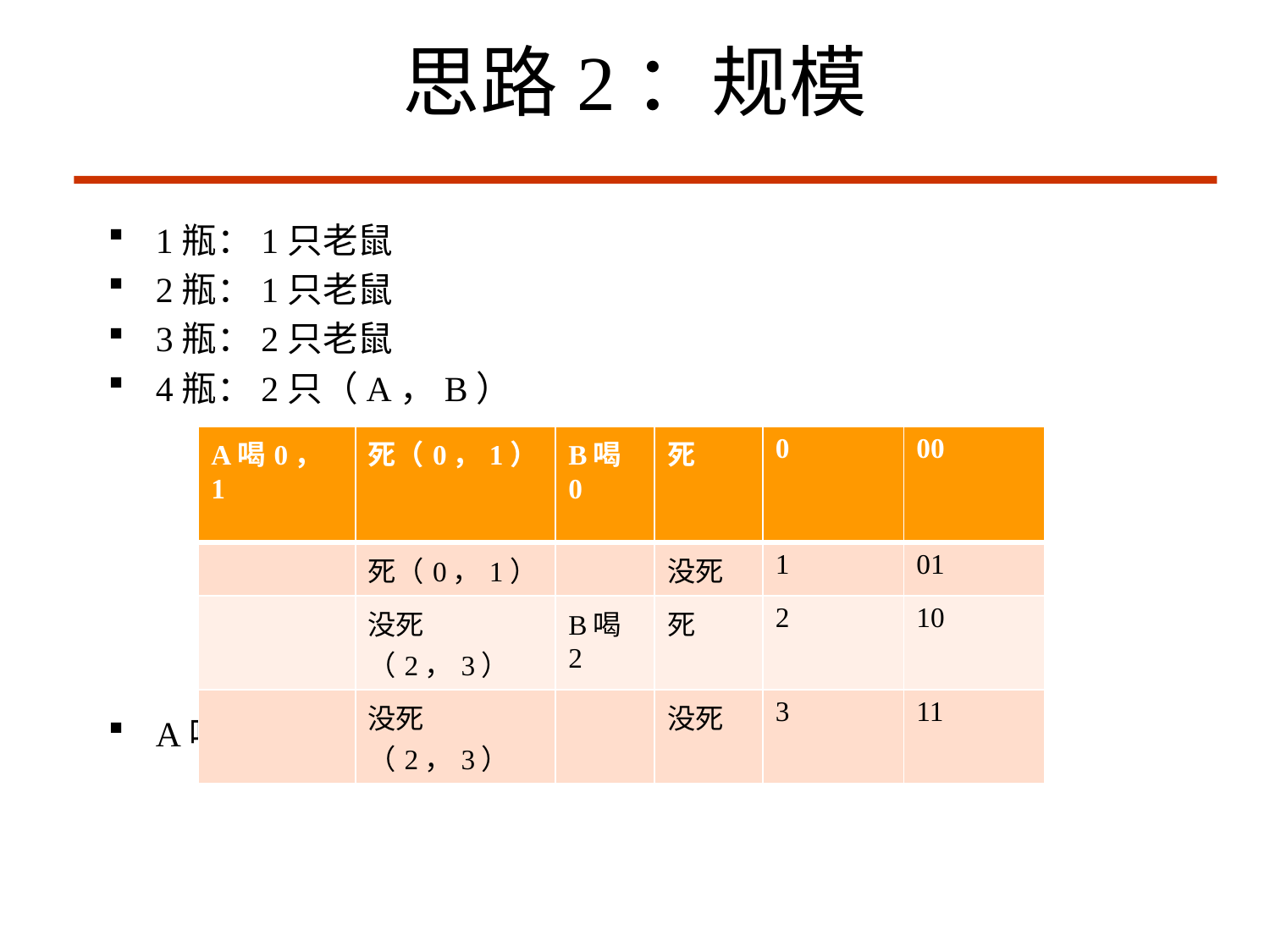

# 思路2：规模
1瓶：1只老鼠
2瓶：1只老鼠
3瓶：2只老鼠
4瓶：2只（A，B）

A喝0，1；B喝0，2

| A喝0，1 | 死（0，1） | B喝0 | 死 | 0 | 00 |
| --- | --- | --- | --- | --- | --- |
|  | 死（0，1） |  | 没死 | 1 | 01 |
|  | 没死（2，3） | B喝2 | 死 | 2 | 10 |
|  | 没死（2，3） |  | 没死 | 3 | 11 |